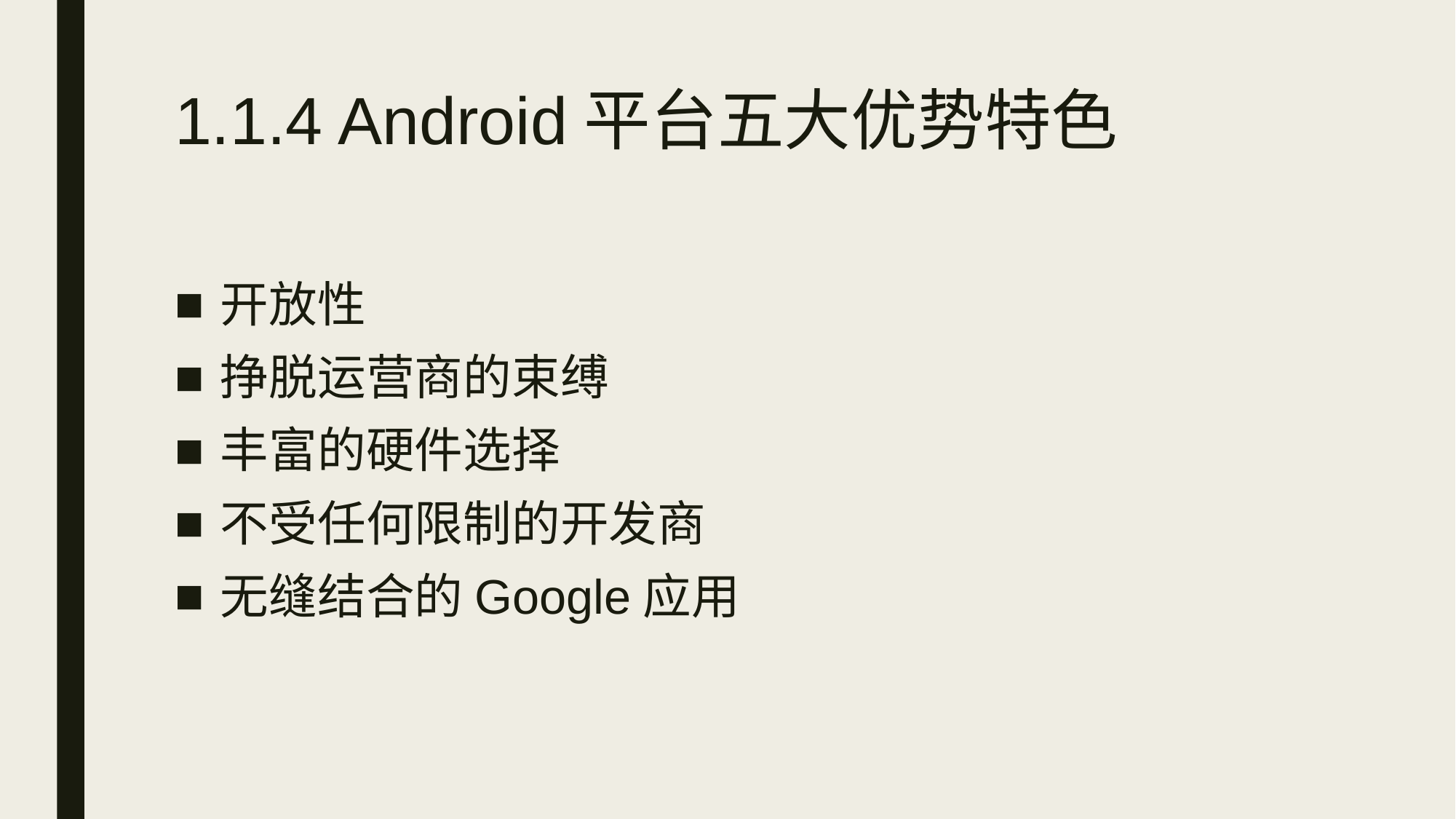

# 1.1.4 Android平台五大优势特色
开放性
挣脱运营商的束缚
丰富的硬件选择
不受任何限制的开发商
无缝结合的Google应用